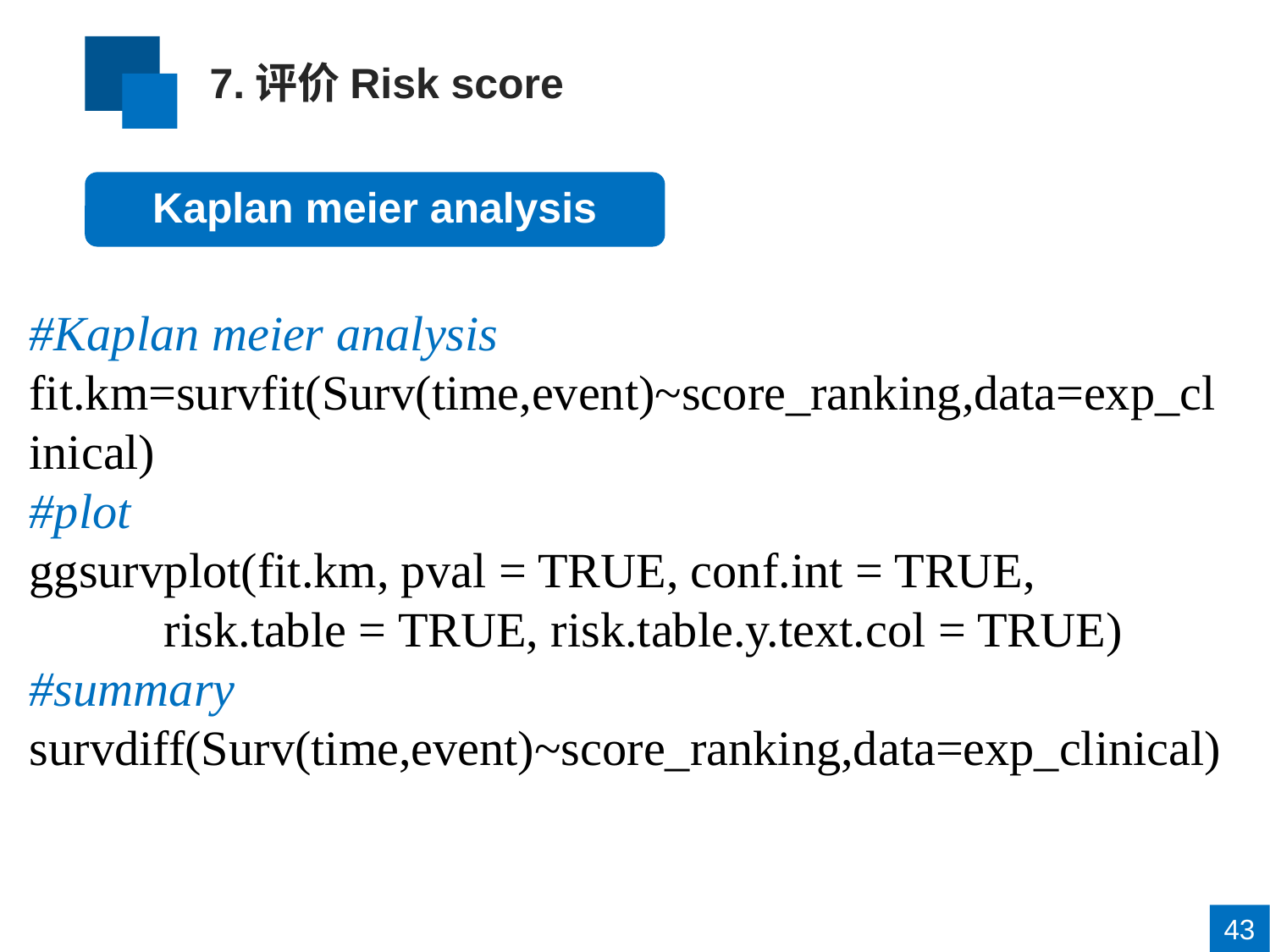

7.评价Risk score
Kaplan meier analysis
#Kaplan meier analysis
fit.km=survfit(Surv(time,event)~score_ranking,data=exp_clinical)
#plot
ggsurvplot(fit.km, pval = TRUE, conf.int = TRUE,
           risk.table = TRUE, risk.table.y.text.col = TRUE)
#summary
survdiff(Surv(time,event)~score_ranking,data=exp_clinical)

43